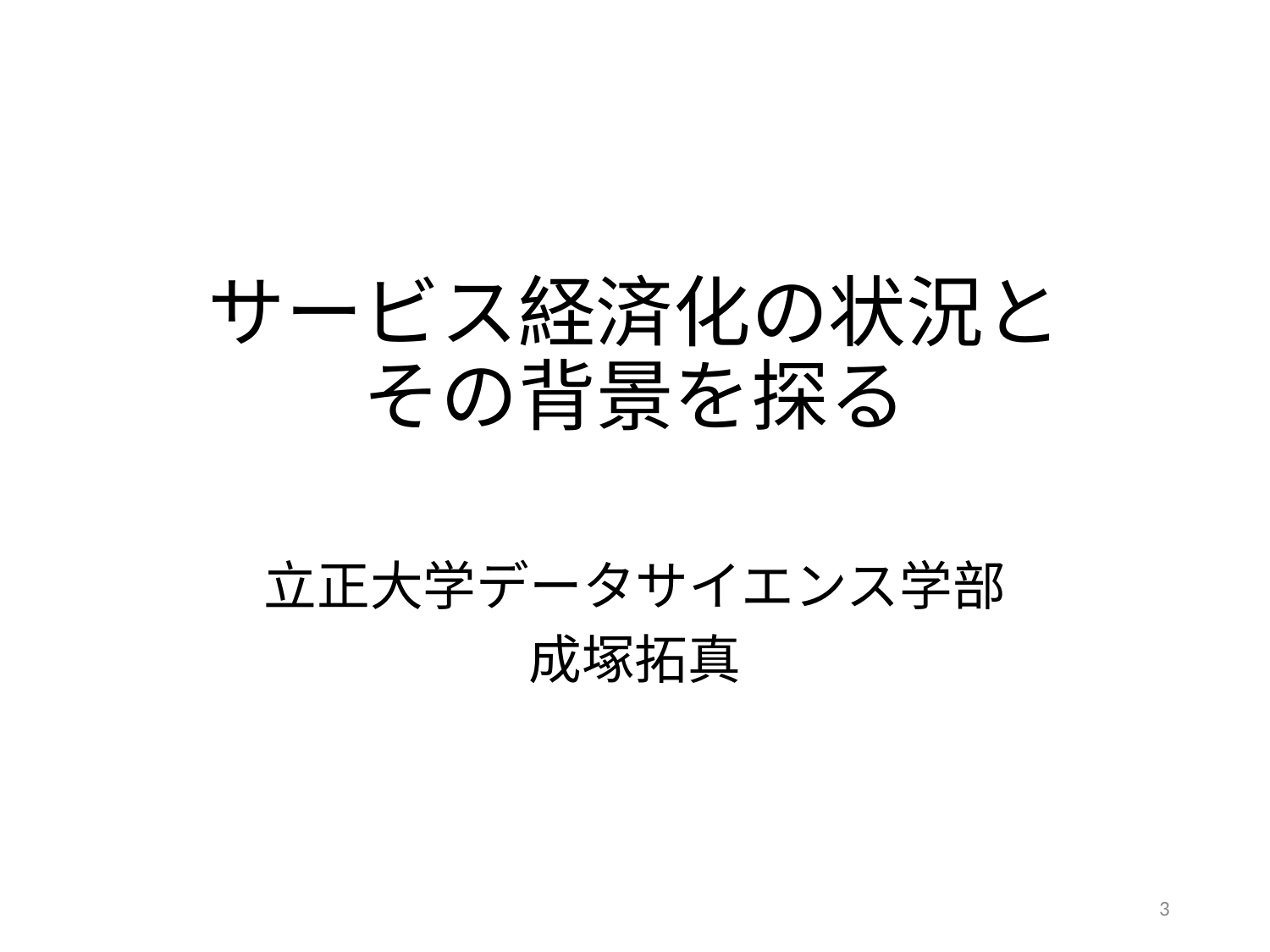

# サービス経済化の状況と その背景を探る
立正大学データサイエンス学部
成塚拓真
3